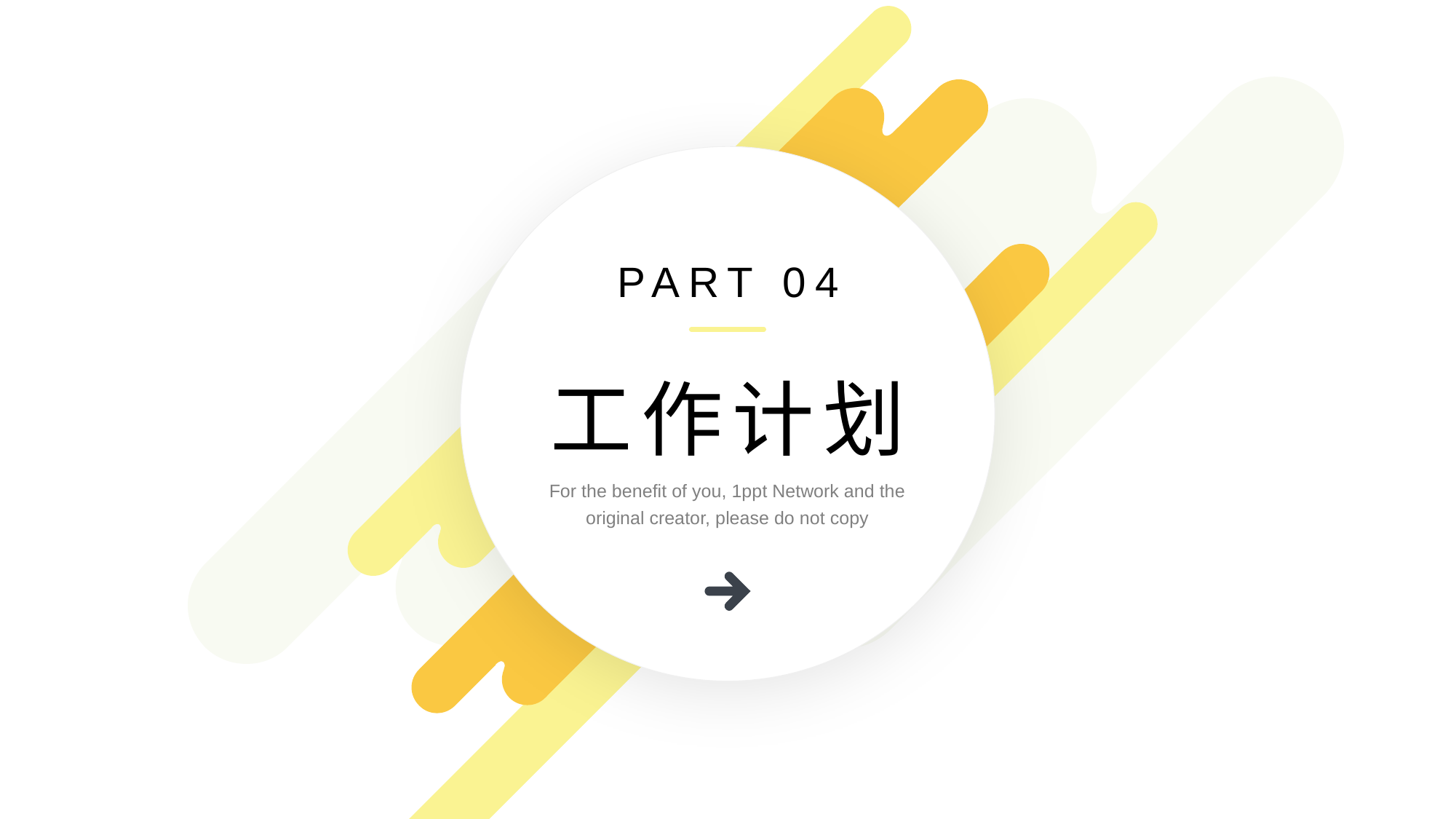

PART 04

工作计划
For the benefit of you, 1ppt Network and the original creator, please do not copy